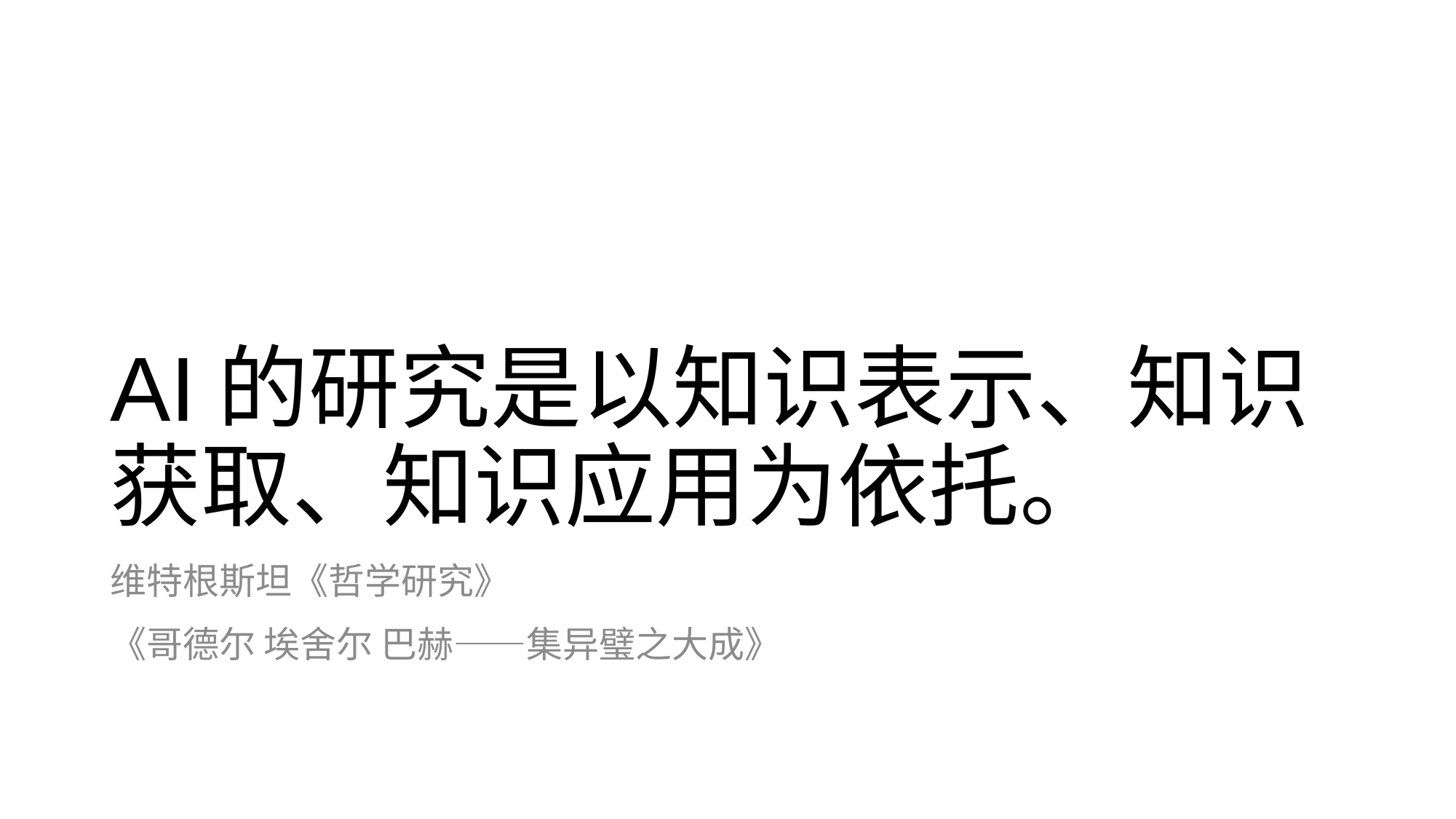

# AI的研究是以知识表示、知识获取、知识应用为依托。
维特根斯坦《哲学研究》
《哥德尔 埃舍尔 巴赫——集异璧之大成》